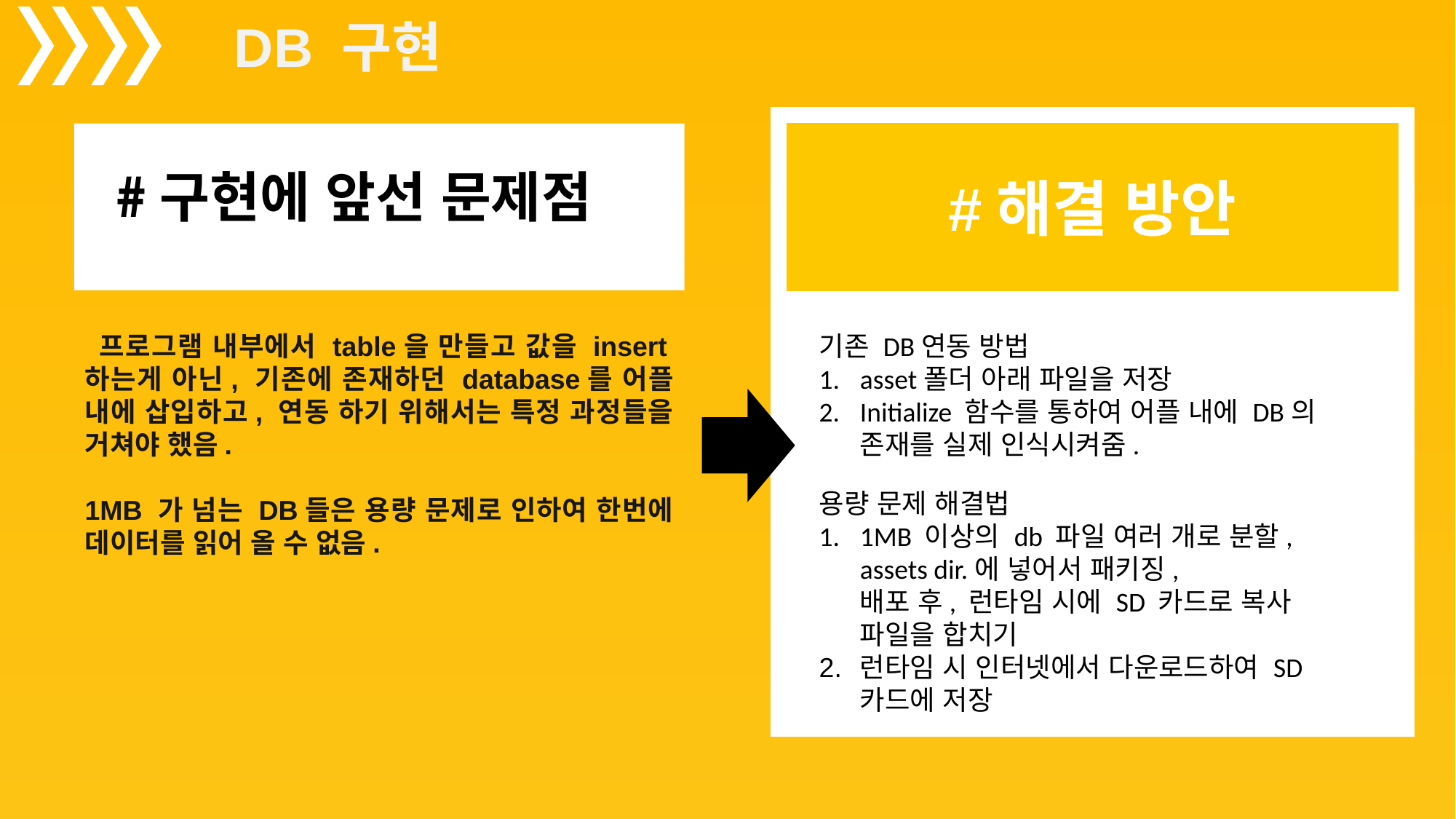

DB 구현

#해결 방안
#구현에 앞선 문제점
 프로그램 내부에서 table을 만들고 값을 insert하는게 아닌, 기존에 존재하던 database를 어플 내에 삽입하고, 연동 하기 위해서는 특정 과정들을 거쳐야 했음.

1MB 가 넘는 DB들은 용량 문제로 인하여 한번에 데이터를 읽어 올 수 없음.
기존 DB연동 방법
asset폴더 아래 파일을 저장
Initialize 함수를 통하여 어플 내에 DB의 존재를 실제 인식시켜줌.

용량 문제 해결법
1MB 이상의 db 파일 여러 개로 분할, assets dir.에 넣어서 패키징,
배포 후, 런타임 시에 SD 카드로 복사
파일을 합치기
런타임 시 인터넷에서 다운로드하여 SD 카드에 저장